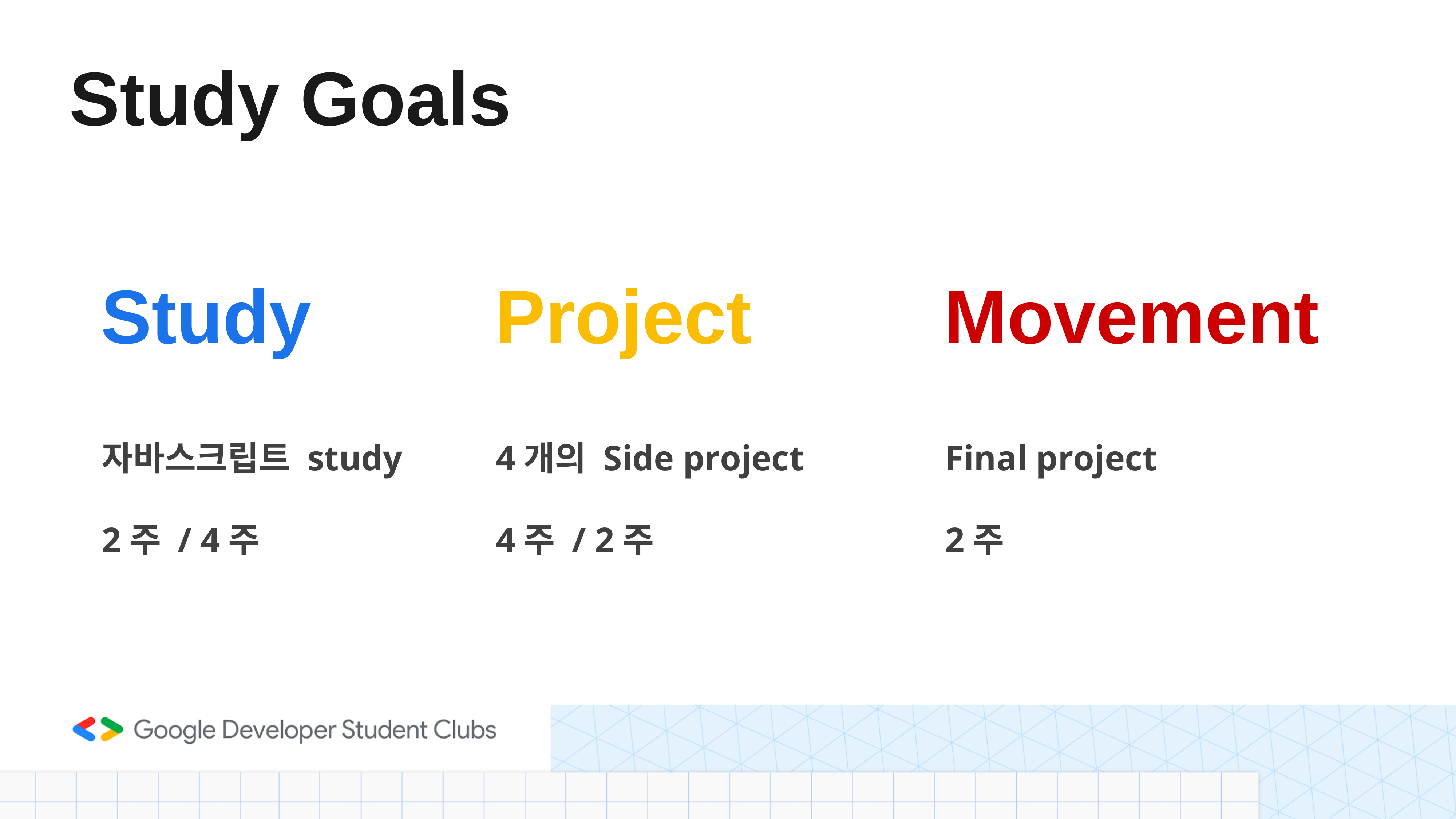

# Study Goals
Study
Project
Movement
자바스크립트 study

2주 / 4주
4개의 Side project

4주 / 2주
Final project

2주